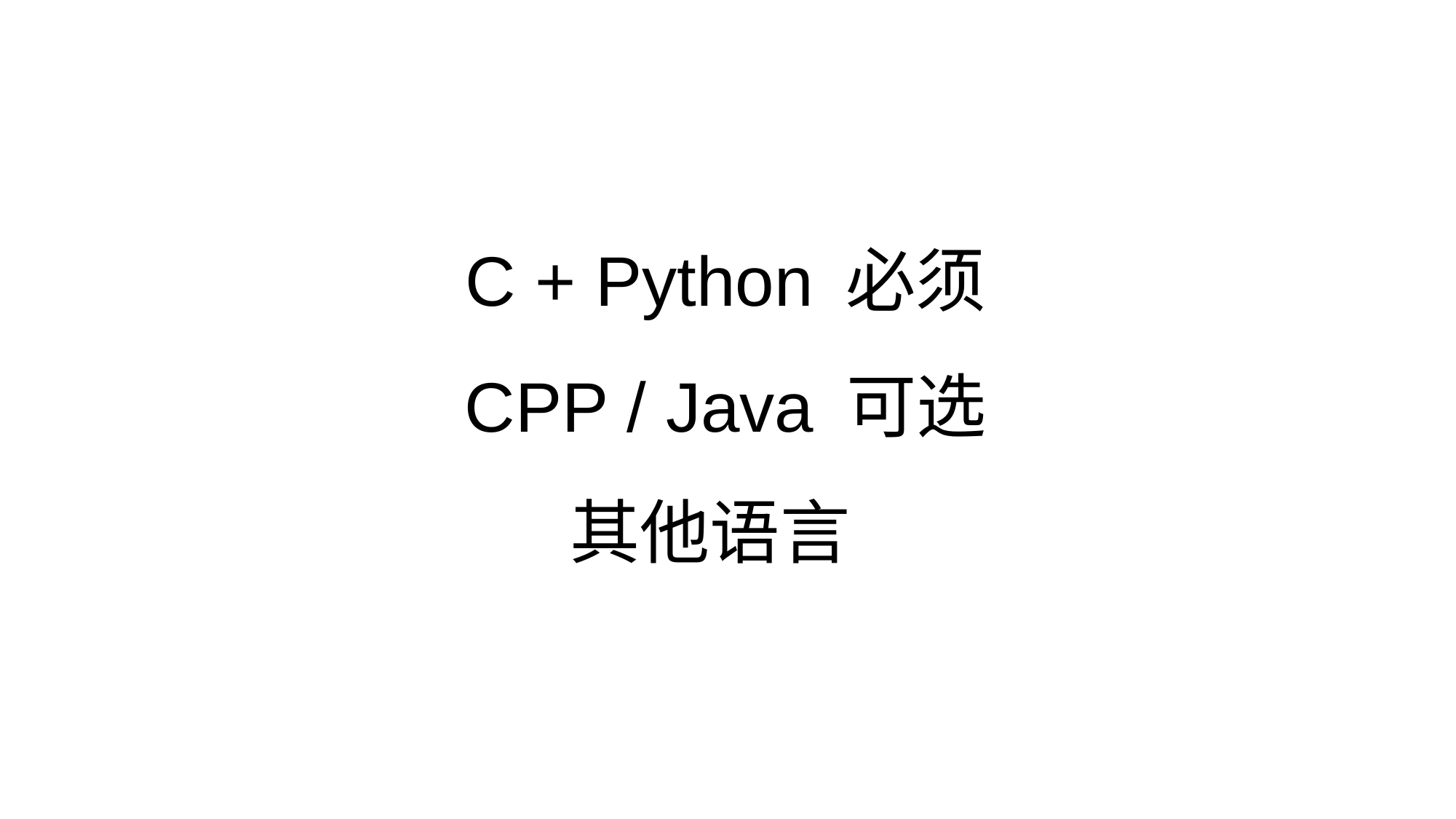

# C + Python 必须 CPP / Java 可选 其他语言